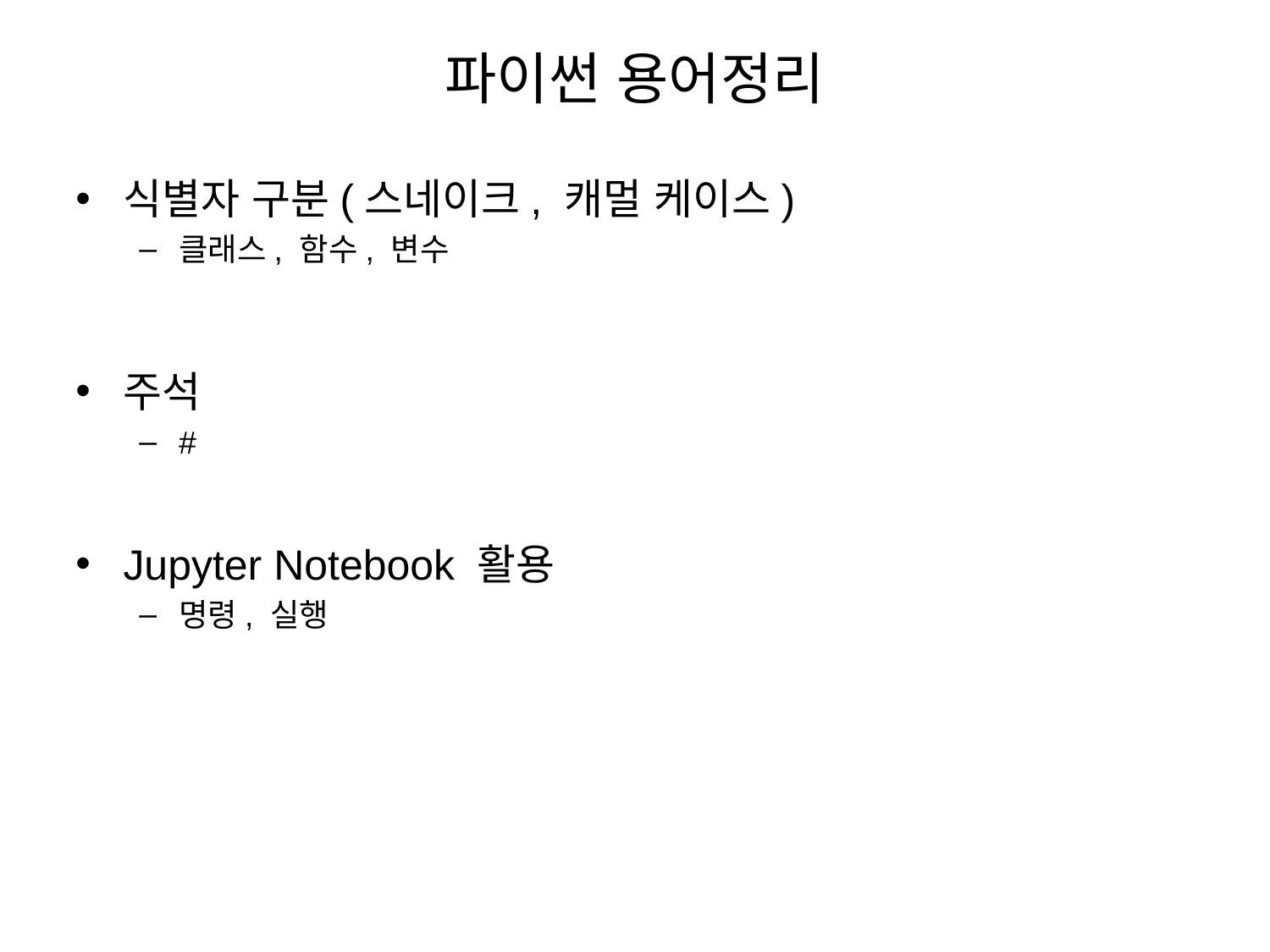

# 파이썬 용어정리
식별자 구분(스네이크, 캐멀 케이스)
클래스, 함수, 변수

주석
#

Jupyter Notebook 활용
명령, 실행